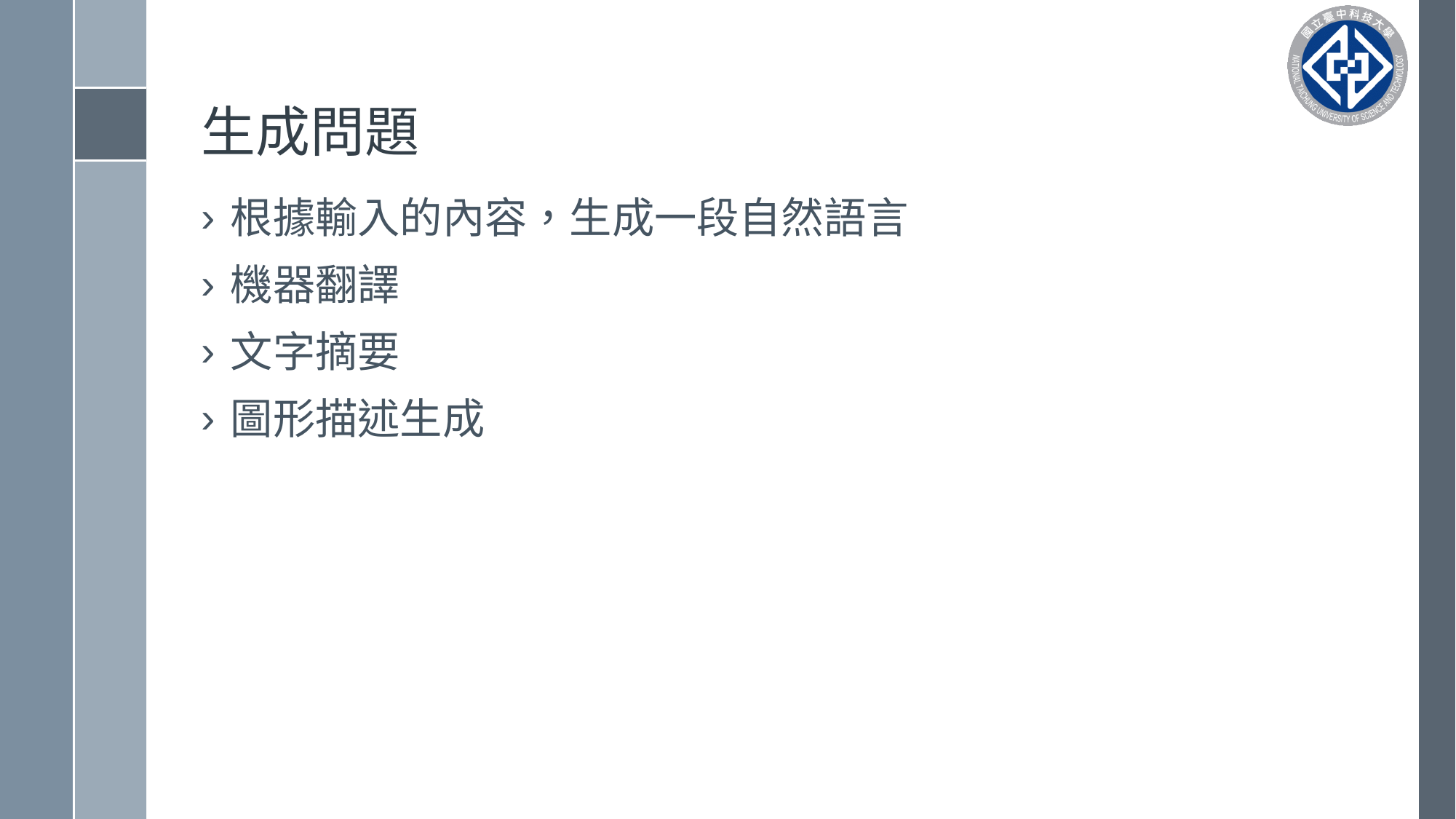

# 生成問題
根據輸入的內容，生成一段自然語言
機器翻譯
文字摘要
圖形描述生成